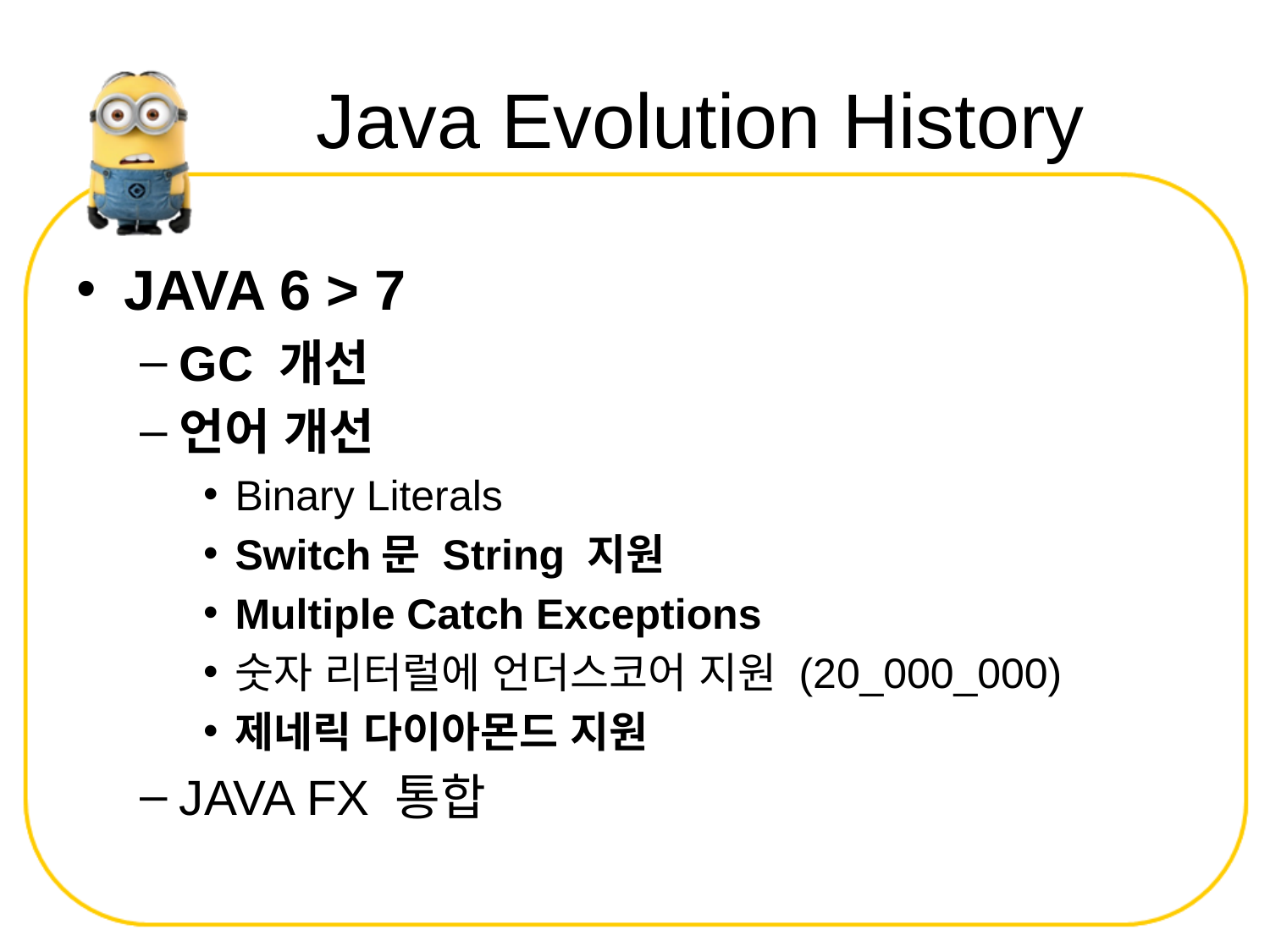

# Java Evolution History
JAVA 6 > 7
GC 개선
언어 개선
Binary Literals
Switch문 String 지원
Multiple Catch Exceptions
숫자 리터럴에 언더스코어 지원 (20_000_000)
제네릭 다이아몬드 지원
JAVA FX 통합